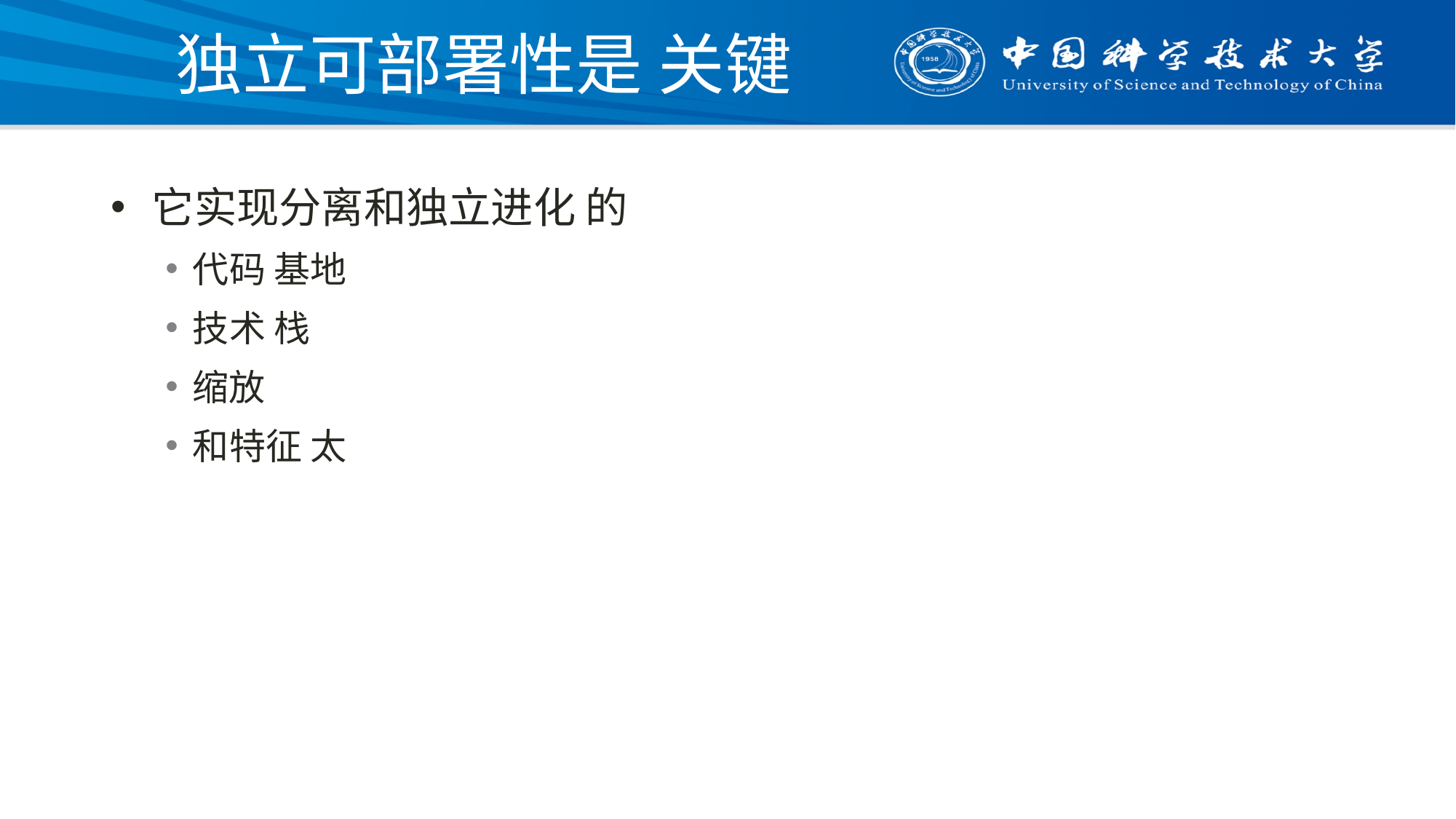

# 独立可部署性是 关键
它实现分离和独立进化 的
代码 基地
技术 栈
缩放
和特征 太